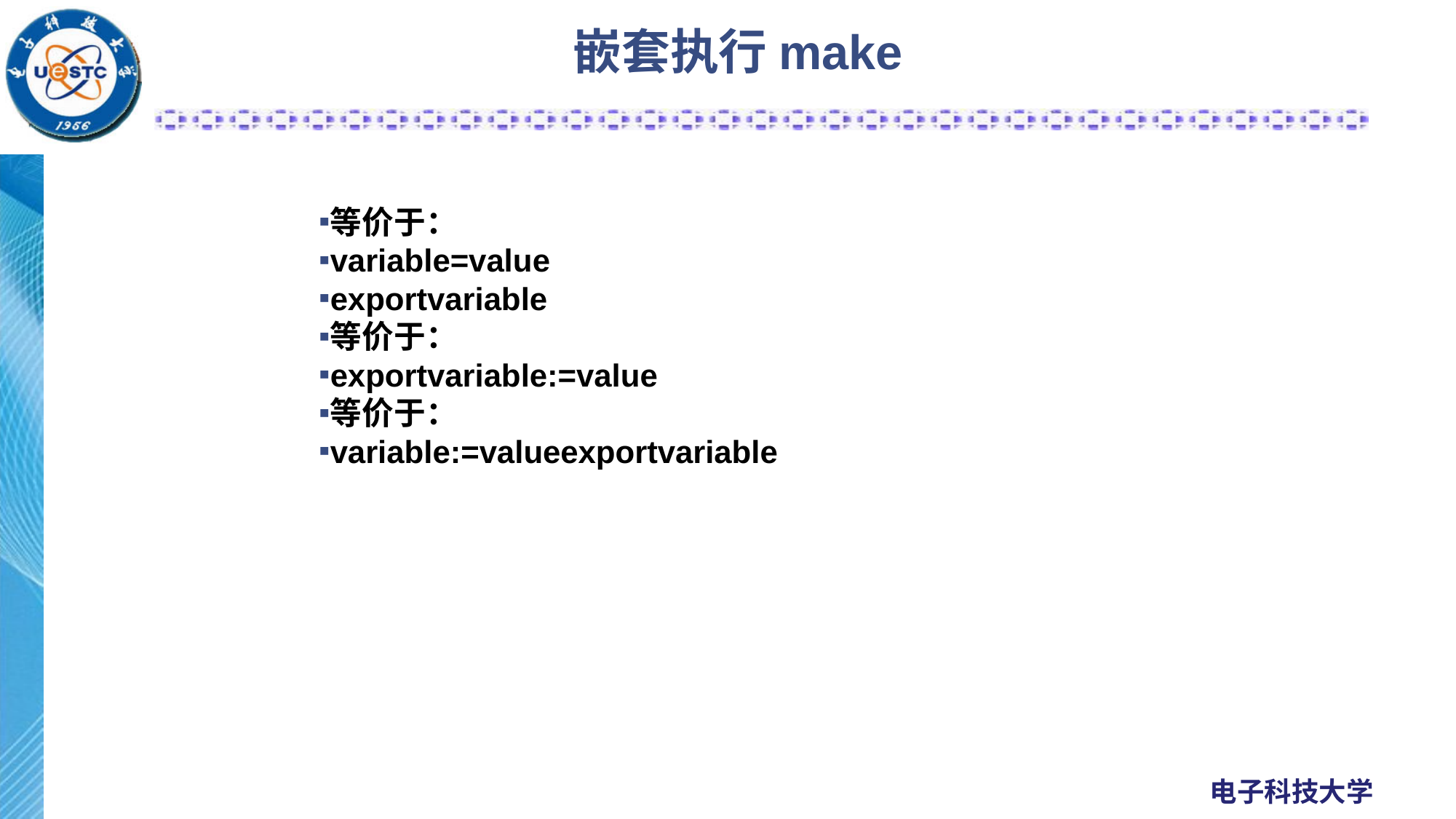

# 嵌套执行make
等价于：
variable=value
exportvariable
等价于：
exportvariable:=value
等价于：
variable:=valueexportvariable